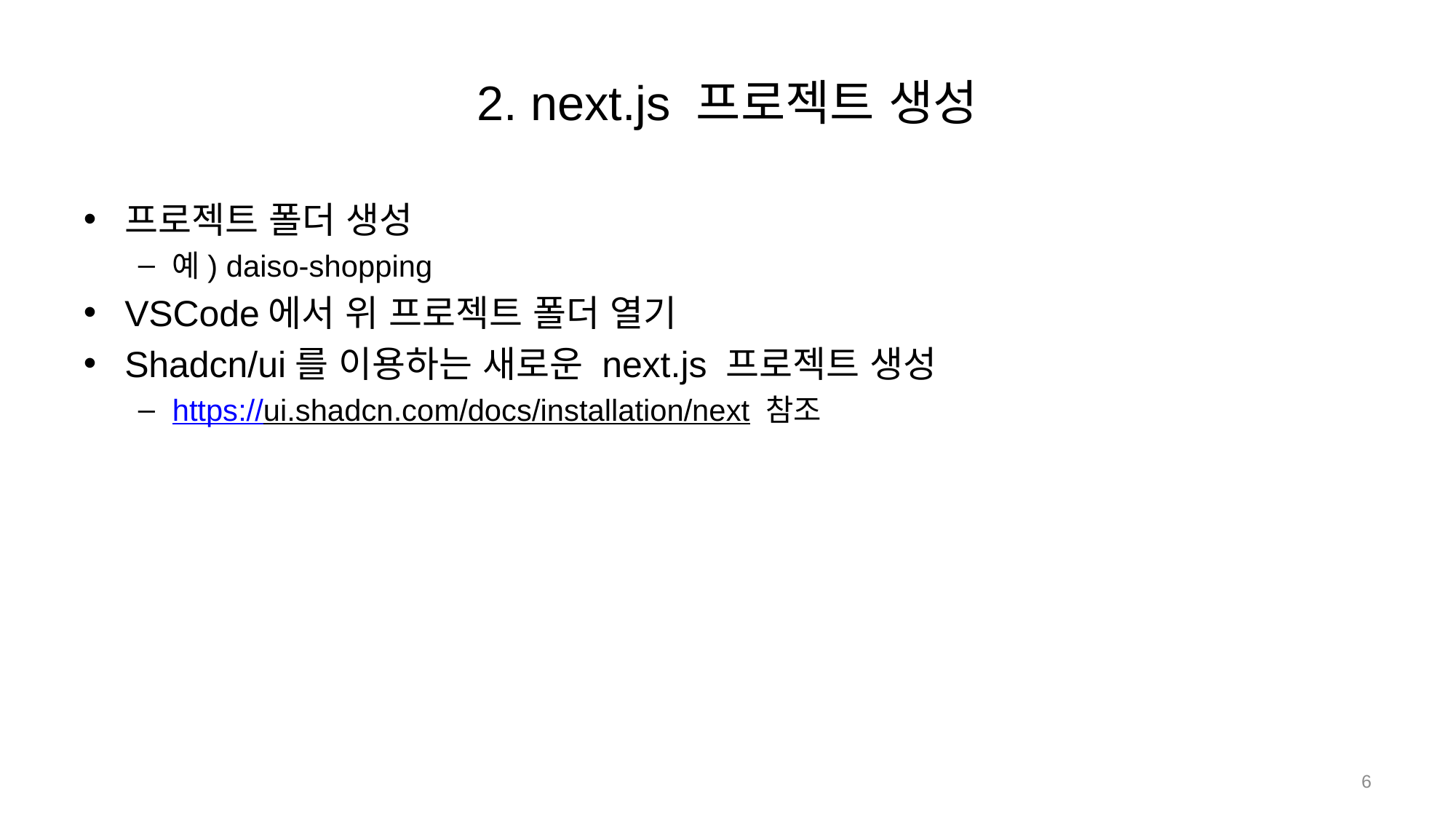

# 2. next.js 프로젝트 생성
프로젝트 폴더 생성
예) daiso-shopping
VSCode에서 위 프로젝트 폴더 열기
Shadcn/ui를 이용하는 새로운 next.js 프로젝트 생성
https://ui.shadcn.com/docs/installation/next 참조
6